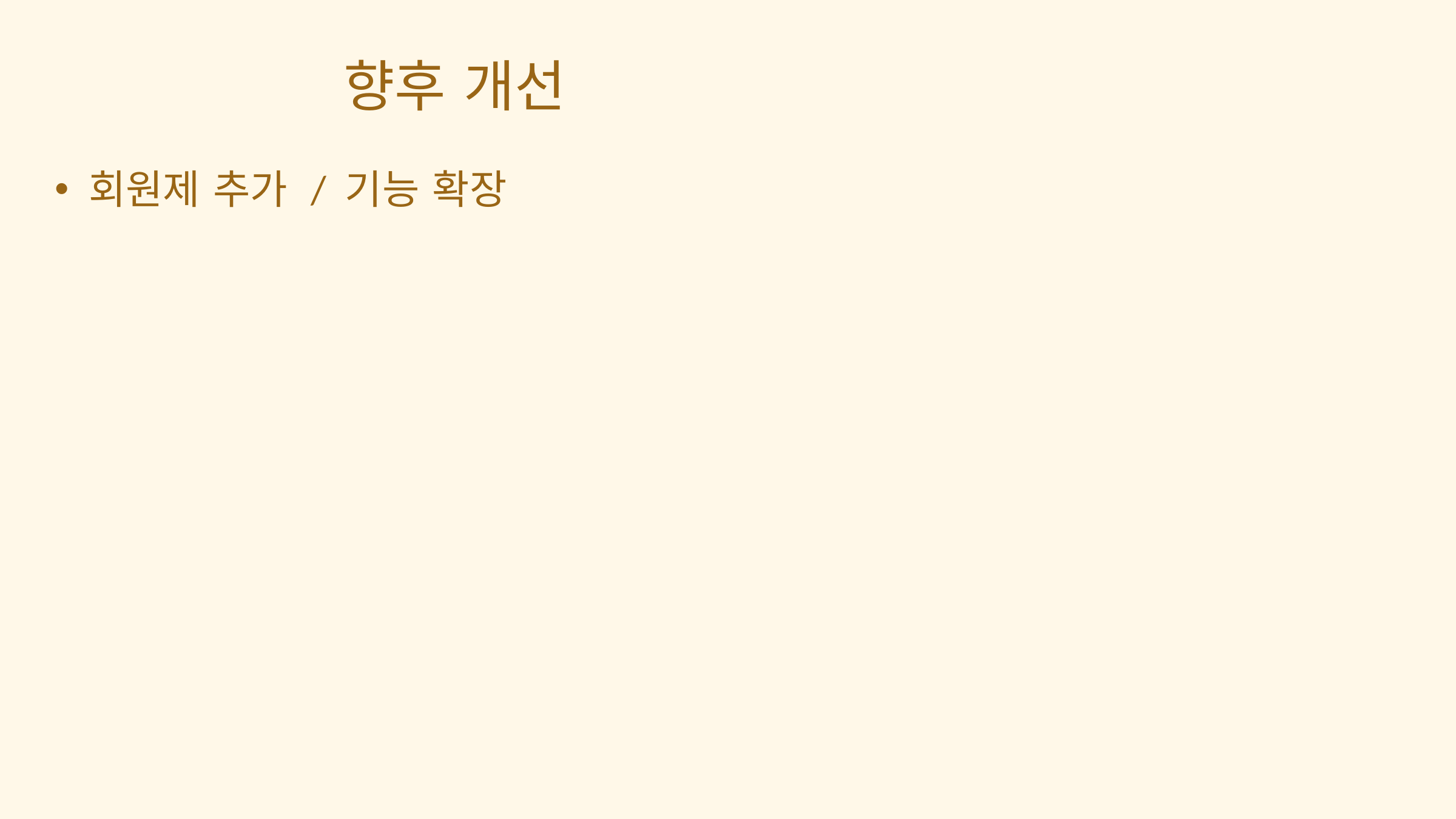

향후 개선
회원제 추가 / 기능 확장